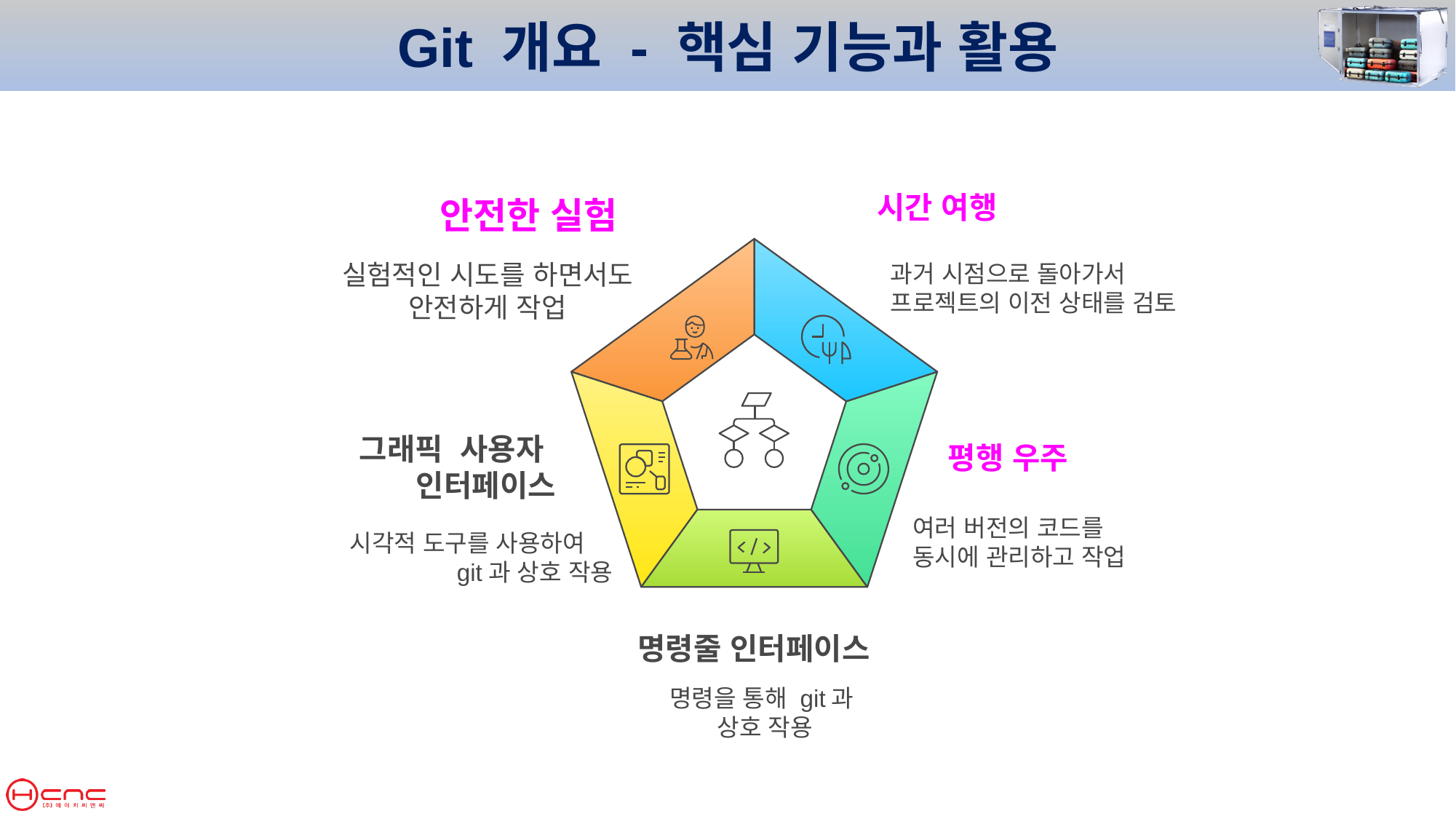

Git 개요 - 핵심 기능과 활용
시간 여행
안전한 실험

실험적인 시도를 하면서도
안전하게 작업
과거 시점으로 돌아가서
프로젝트의 이전 상태를 검토

그래픽  사용자
 인터페이스
평행 우주

여러 버전의 코드를
동시에 관리하고 작업
시각적 도구를 사용하여
git과 상호 작용

명령줄 인터페이스
명령을 통해 git과
상호 작용